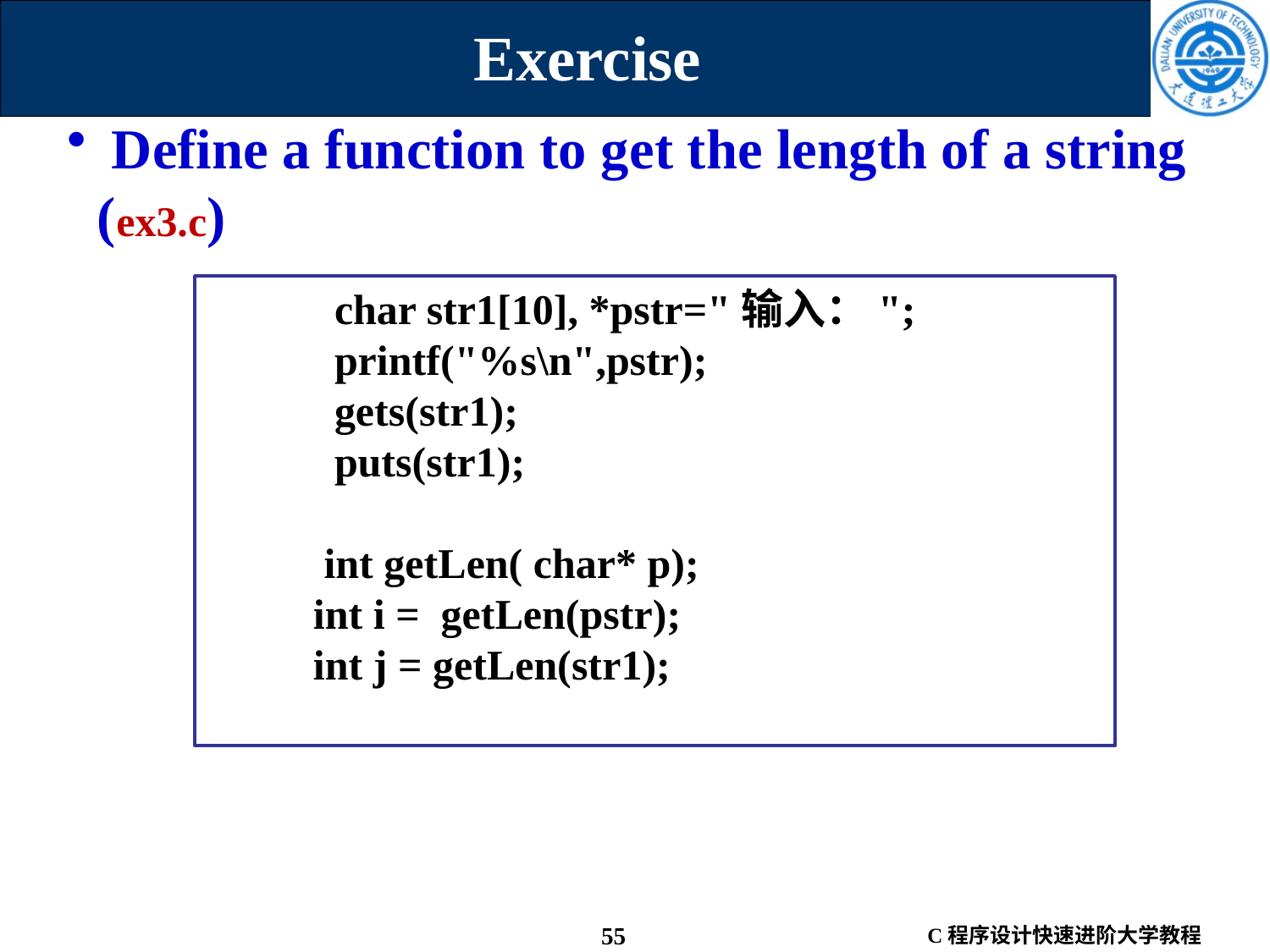

Exercise
 Define a function to get the length of a string (ex3.c)

	char str1[10], *pstr="输入：";
	printf("%s\n",pstr);
	gets(str1);
            puts(str1);

           int getLen( char* p);
          int i =  getLen(pstr);
          int j = getLen(str1);

55
C程序设计快速进阶大学教程